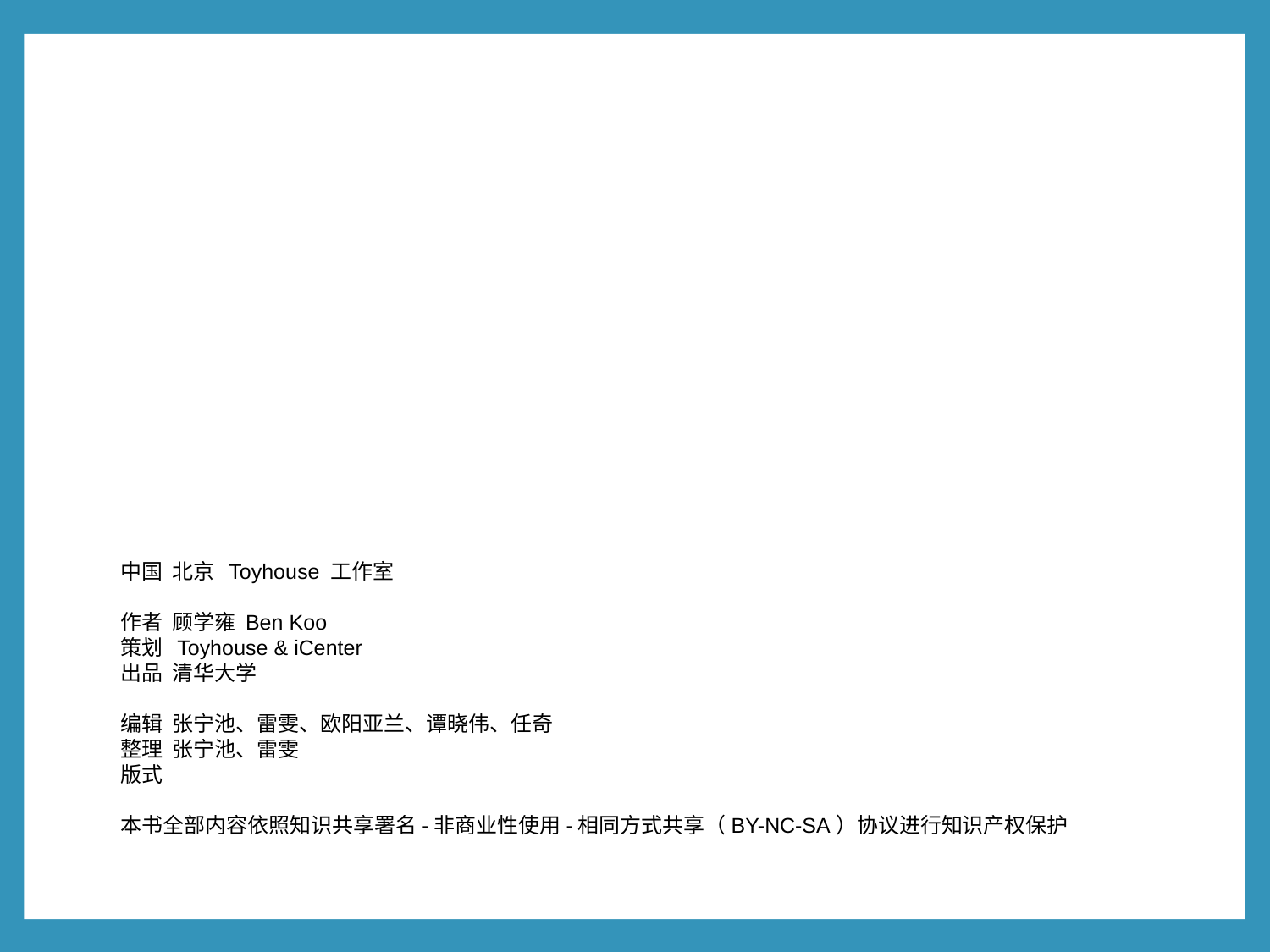

中国  北京  Toyhouse 工作室

作者  顾学雍 Ben Koo
策划  Toyhouse & iCenter
出品  清华大学

编辑  张宁池、雷雯、欧阳亚兰、谭晓伟、任奇
整理  张宁池、雷雯
版式

本书全部内容依照知识共享署名-非商业性使用-相同方式共享（BY-NC-SA）协议进行知识产权保护